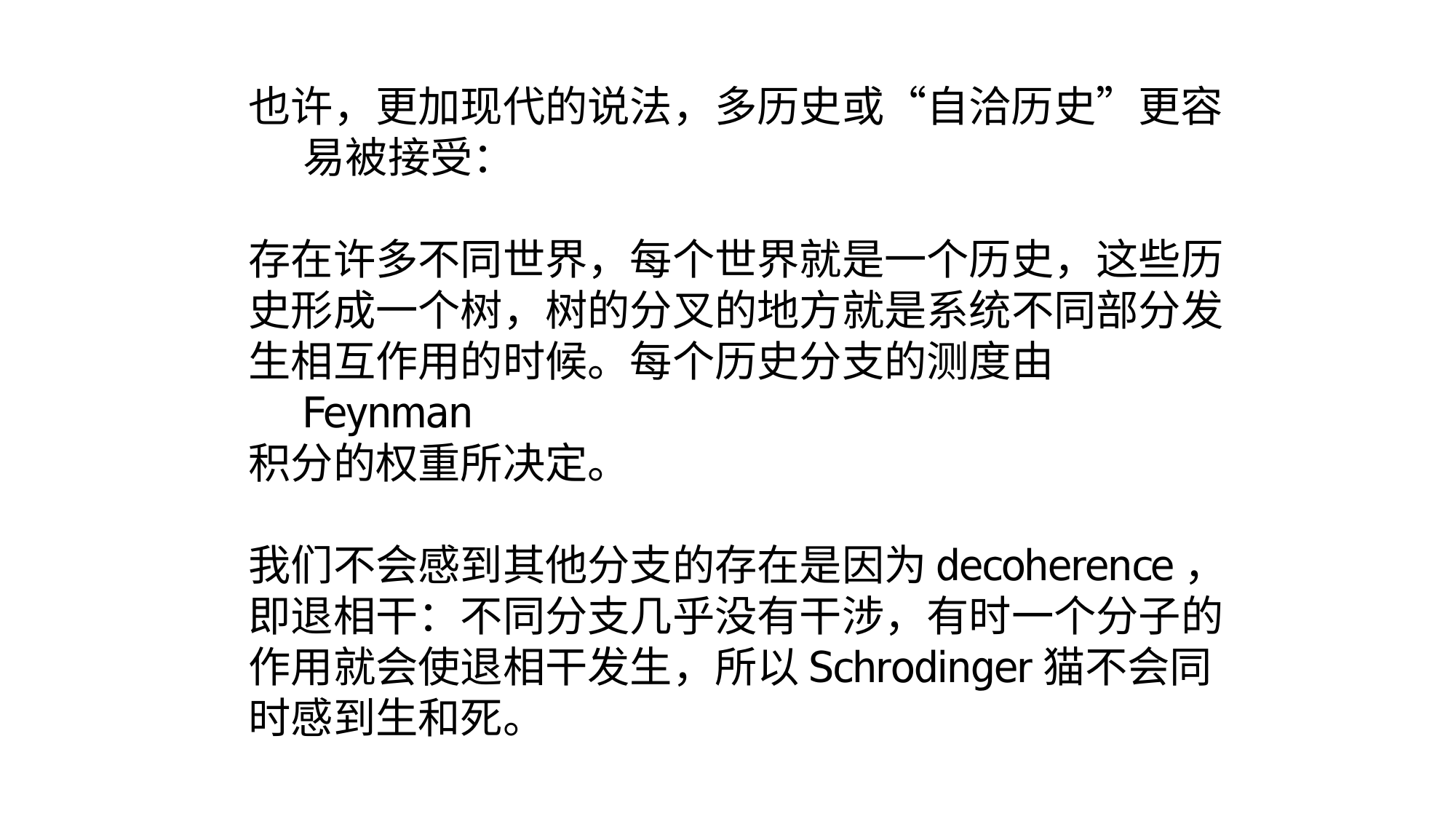

也许，更加现代的说法，多历史或“自洽历史”更容易被接受：

存在许多不同世界，每个世界就是一个历史，这些历
史形成一个树，树的分叉的地方就是系统不同部分发
生相互作用的时候。每个历史分支的测度由Feynman
积分的权重所决定。

我们不会感到其他分支的存在是因为decoherence，
即退相干：不同分支几乎没有干涉，有时一个分子的
作用就会使退相干发生，所以Schrodinger猫不会同
时感到生和死。